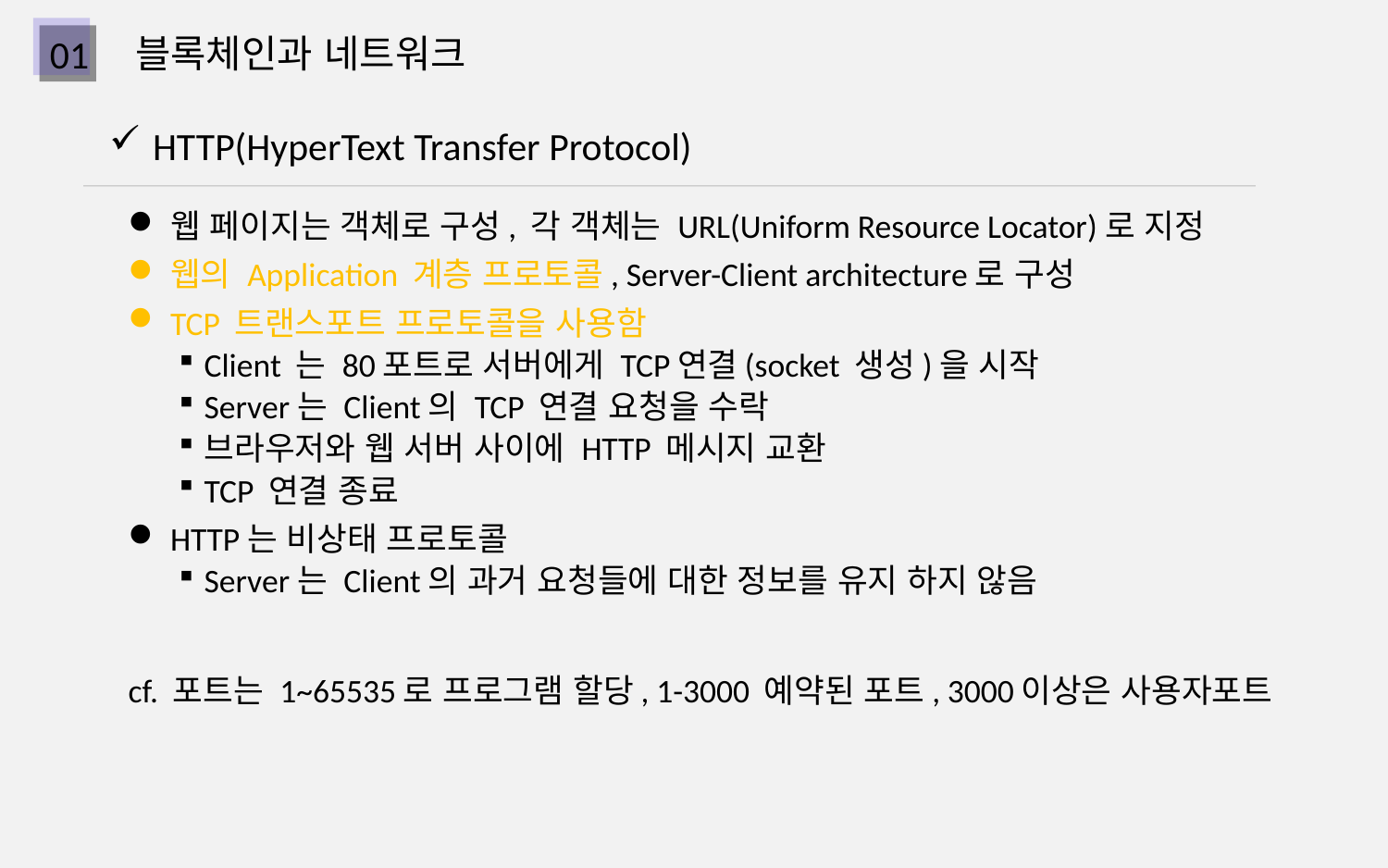

블록체인과 네트워크
01
HTTP(HyperText Transfer Protocol)

웹 페이지는 객체로 구성, 각 객체는 URL(Uniform Resource Locator)로 지정
웹의 Application 계층 프로토콜, Server-Client architecture로 구성
TCP 트랜스포트 프로토콜을 사용함
Client 는 80포트로 서버에게 TCP연결(socket 생성)을 시작
Server는 Client의 TCP 연결 요청을 수락
브라우저와 웹 서버 사이에 HTTP 메시지 교환
TCP 연결 종료
HTTP는 비상태 프로토콜
Server는 Client의 과거 요청들에 대한 정보를 유지 하지 않음

cf. 포트는 1~65535로 프로그램 할당, 1-3000 예약된 포트, 3000이상은 사용자포트